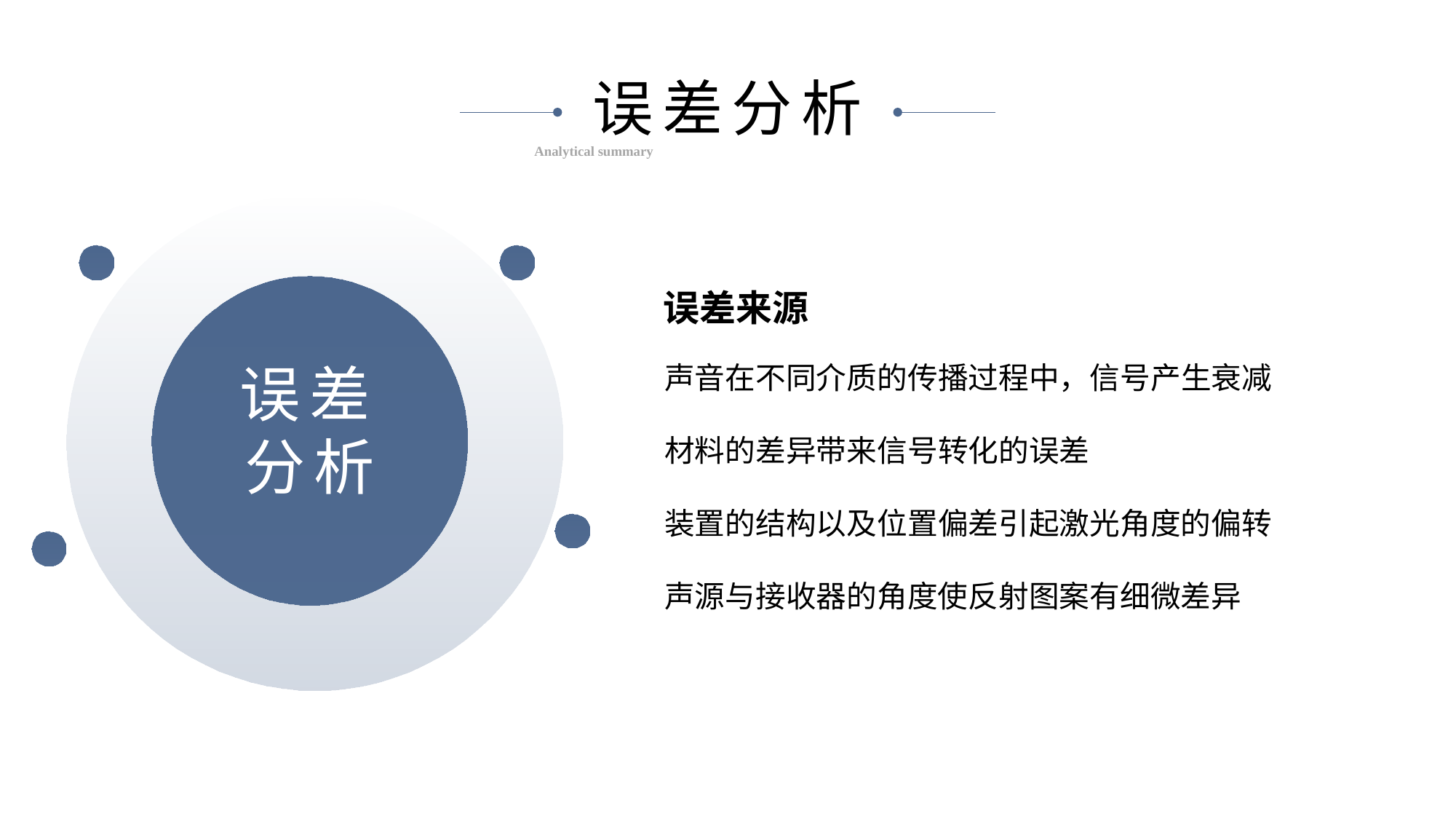

误差分析
Analytical summary

误差分析
误差来源
声音在不同介质的传播过程中，信号产生衰减
材料的差异带来信号转化的误差
装置的结构以及位置偏差引起激光角度的偏转
声源与接收器的角度使反射图案有细微差异